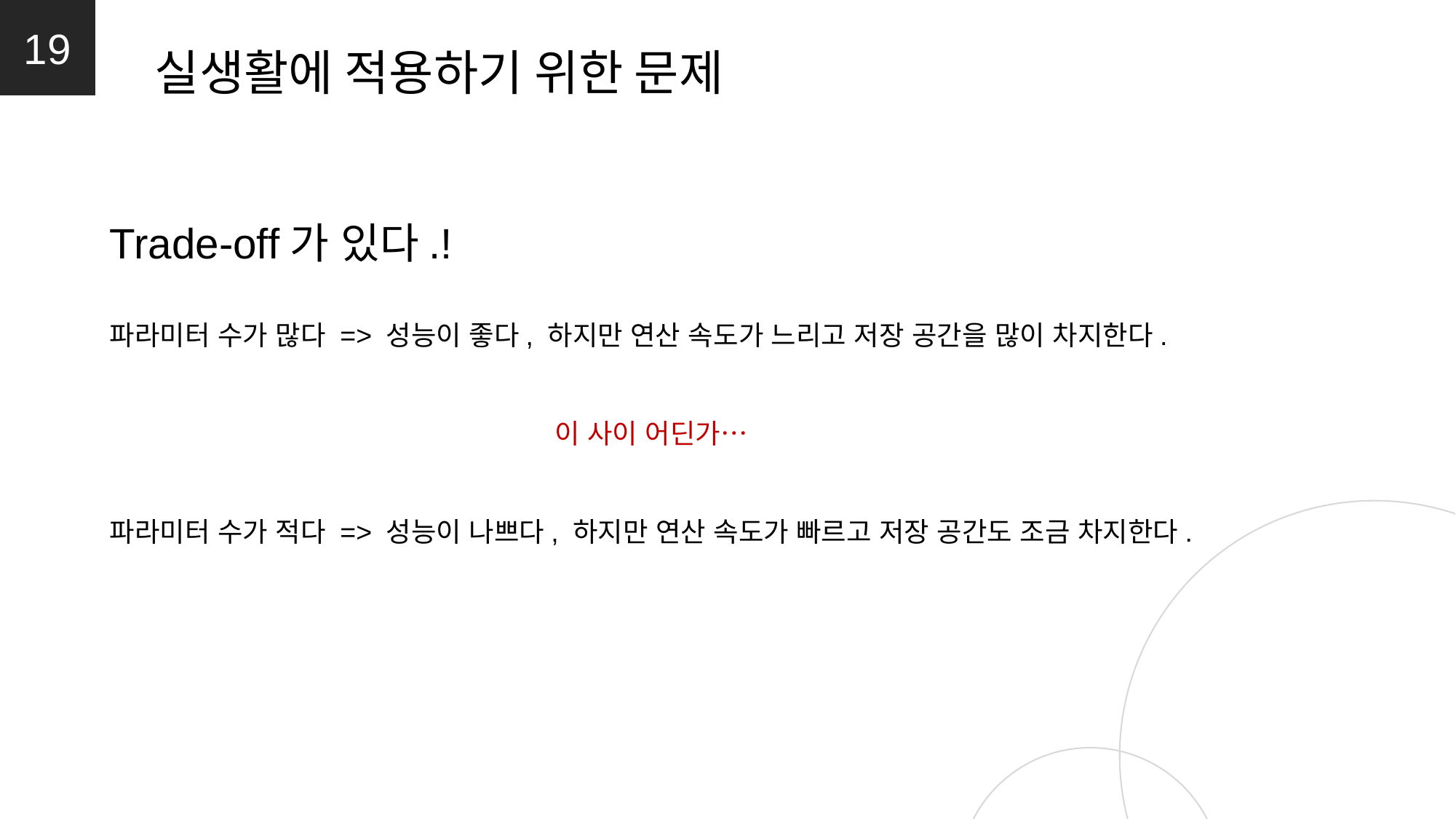

19
실생활에 적용하기 위한 문제
Trade-off가 있다.!

파라미터 수가 많다 => 성능이 좋다, 하지만 연산 속도가 느리고 저장 공간을 많이 차지한다.

이 사이 어딘가…

파라미터 수가 적다 => 성능이 나쁘다, 하지만 연산 속도가 빠르고 저장 공간도 조금 차지한다.